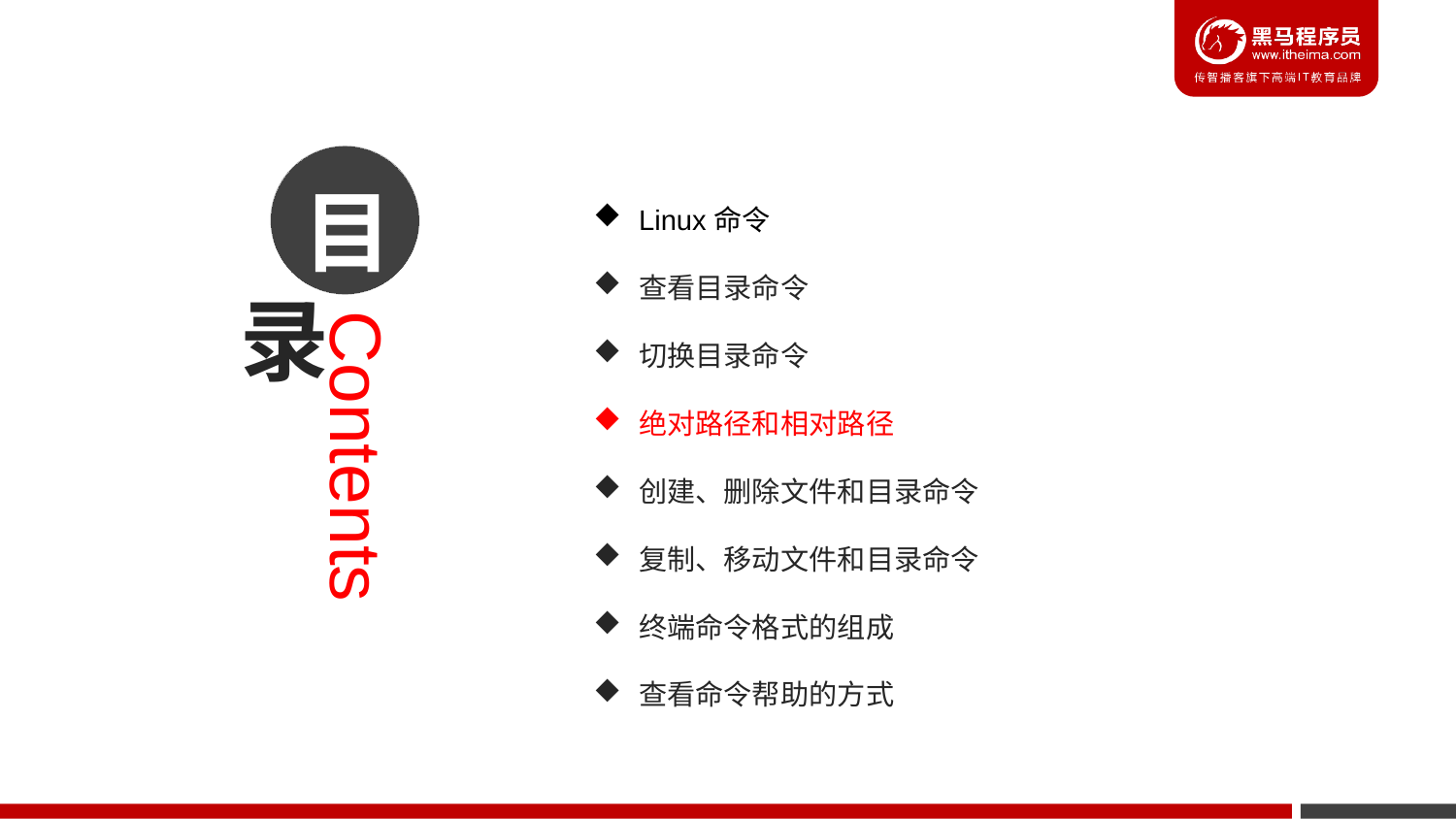

目
Linux命令
查看目录命令
切换目录命令
绝对路径和相对路径
创建、删除文件和目录命令
复制、移动文件和目录命令
终端命令格式的组成
查看命令帮助的方式
录
Contents